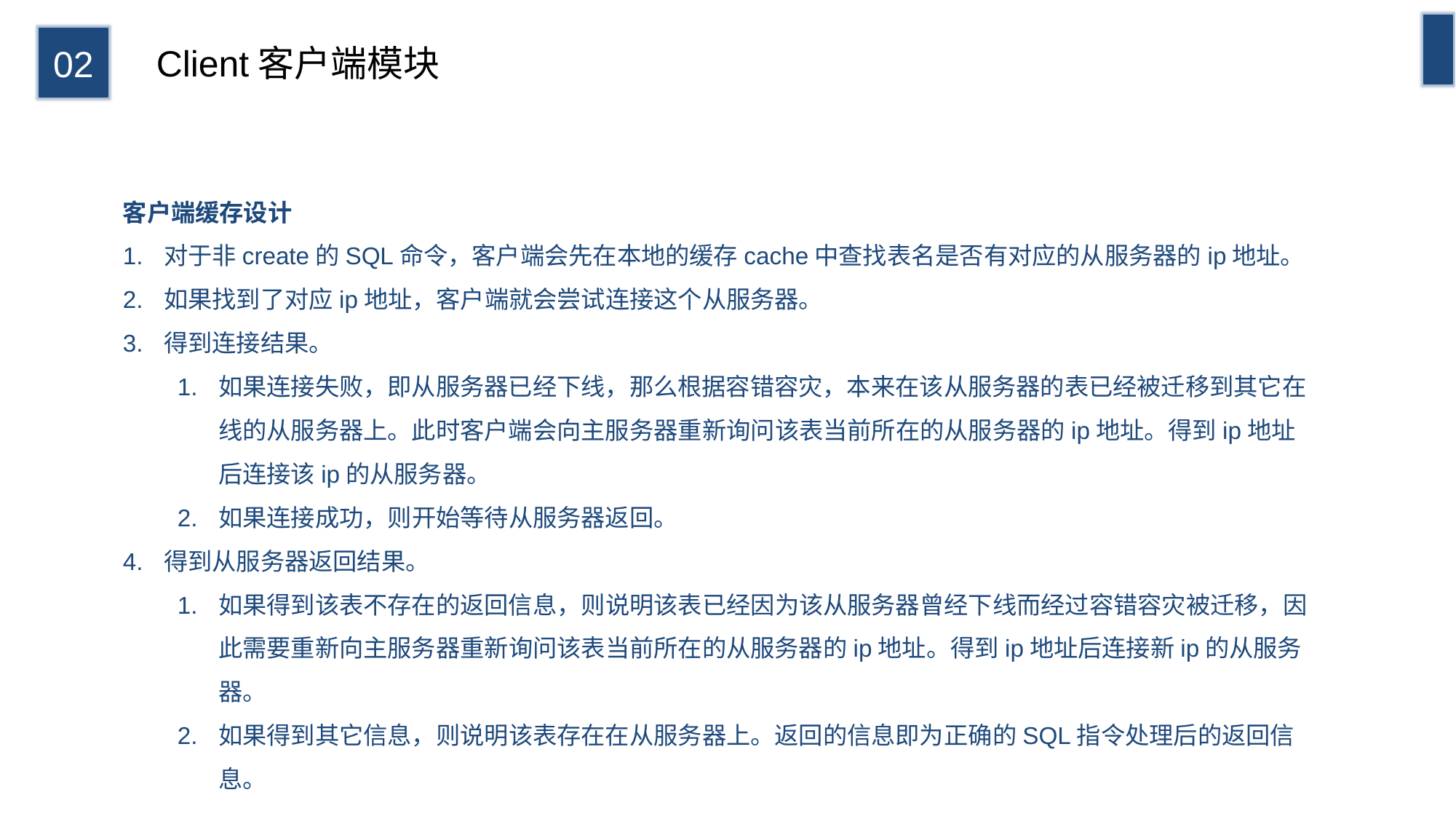

02
Client客户端模块
客户端缓存设计
对于非create的SQL命令，客户端会先在本地的缓存cache中查找表名是否有对应的从服务器的ip地址。
如果找到了对应ip地址，客户端就会尝试连接这个从服务器。
得到连接结果。
如果连接失败，即从服务器已经下线，那么根据容错容灾，本来在该从服务器的表已经被迁移到其它在线的从服务器上。此时客户端会向主服务器重新询问该表当前所在的从服务器的ip地址。得到ip地址后连接该ip的从服务器。
如果连接成功，则开始等待从服务器返回。
得到从服务器返回结果。
如果得到该表不存在的返回信息，则说明该表已经因为该从服务器曾经下线而经过容错容灾被迁移，因此需要重新向主服务器重新询问该表当前所在的从服务器的ip地址。得到ip地址后连接新ip的从服务器。
如果得到其它信息，则说明该表存在在从服务器上。返回的信息即为正确的SQL指令处理后的返回信息。